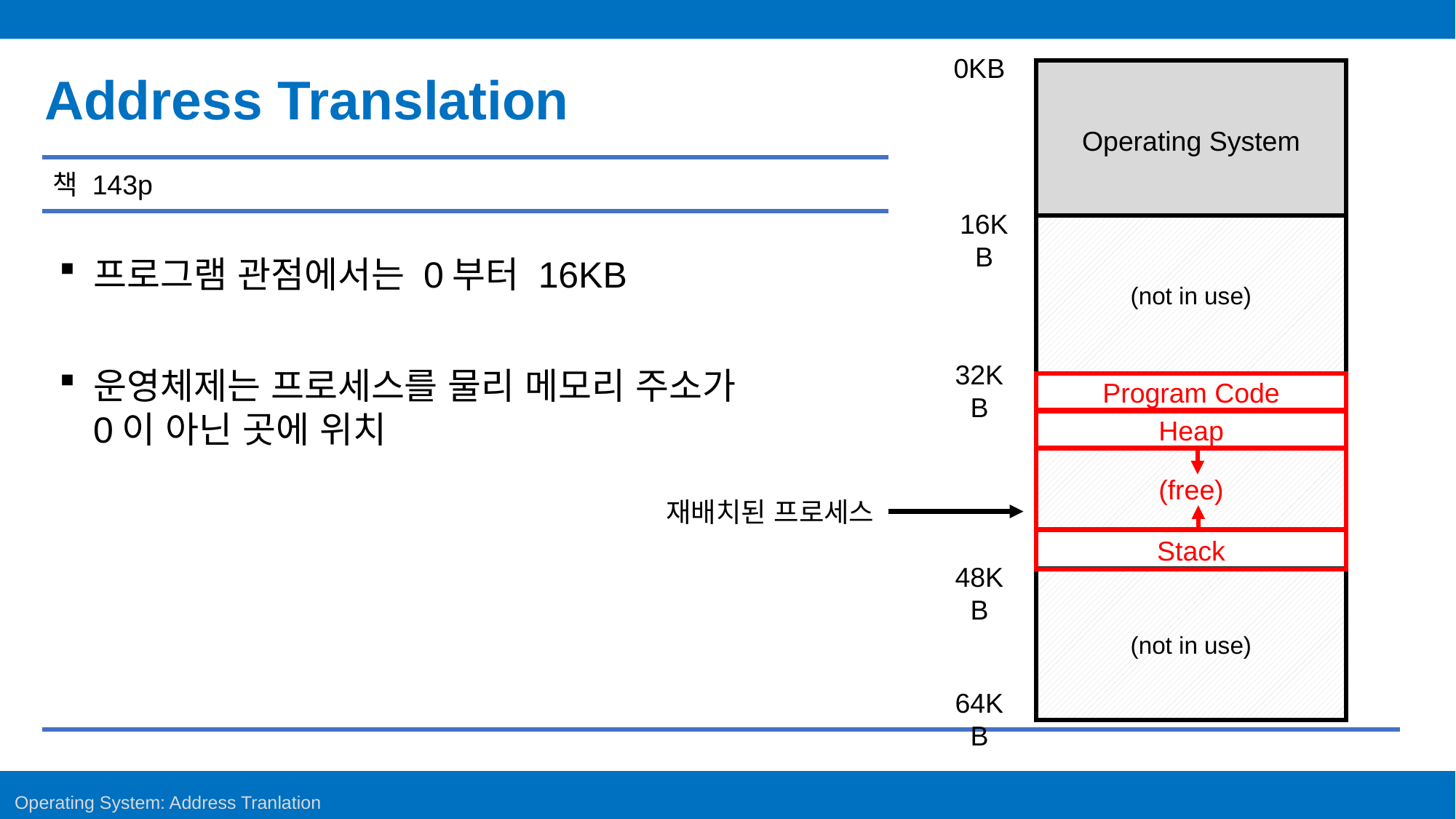

0KB
Address Translation
Operating System
책 143p
16KB
(not in use)
프로그램 관점에서는 0부터 16KB

운영체제는 프로세스를 물리 메모리 주소가
0이 아닌 곳에 위치
32KB
Program Code
Heap
(free)
Stack
재배치된 프로세스
48KB
(not in use)
64KB

18
Operating System: Address Tranlation